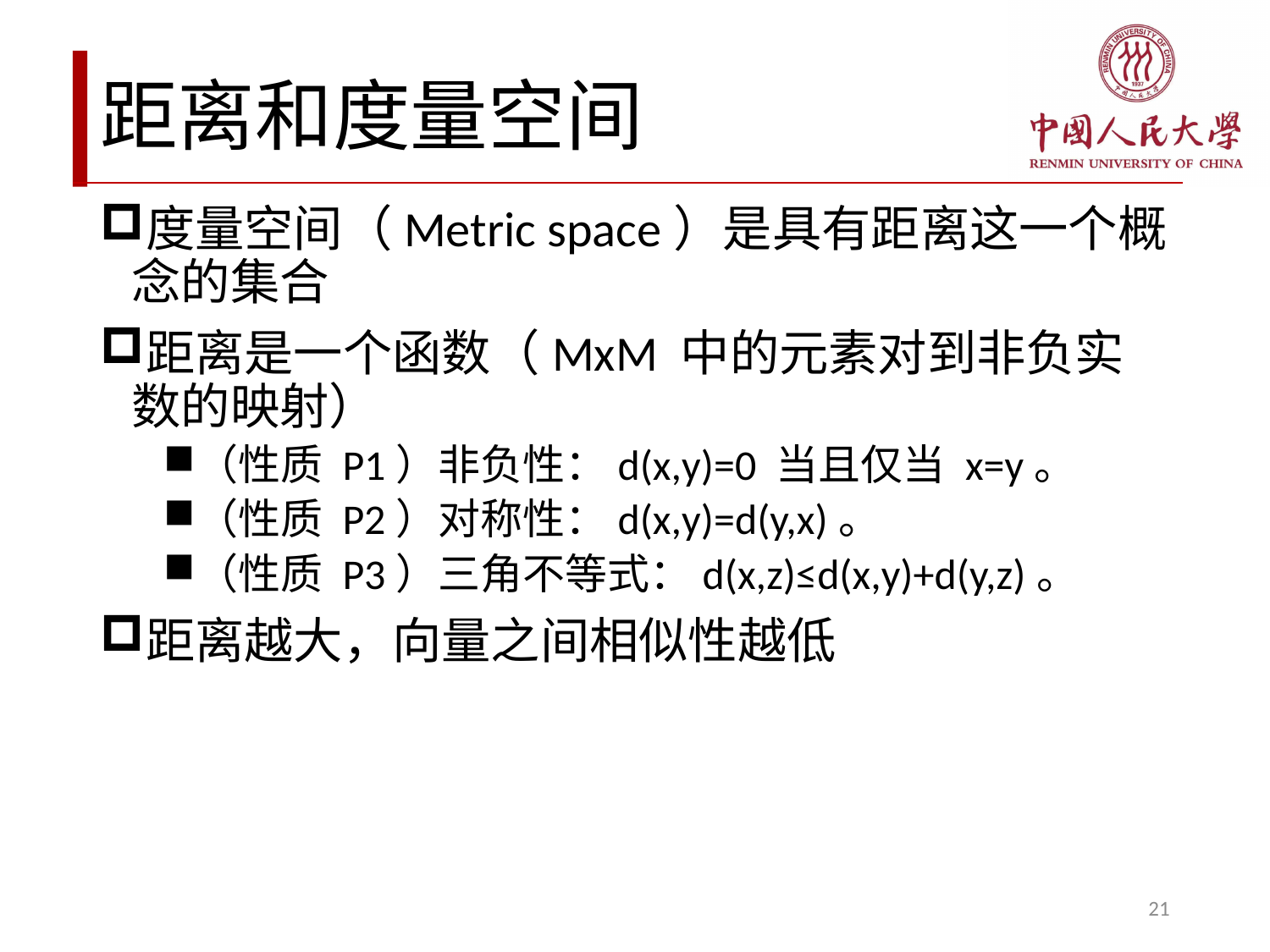

# 距离和度量空间
度量空间（Metric space）是具有距离这一个概念的集合
距离是一个函数（MxM 中的元素对到非负实数的映射）
（性质 P1）非负性：d(x,y)=0 当且仅当 x=y。
（性质 P2）对称性：d(x,y)=d(y,x)。
（性质 P3）三角不等式：d(x,z)≤d(x,y)+d(y,z)。
距离越大，向量之间相似性越低

21